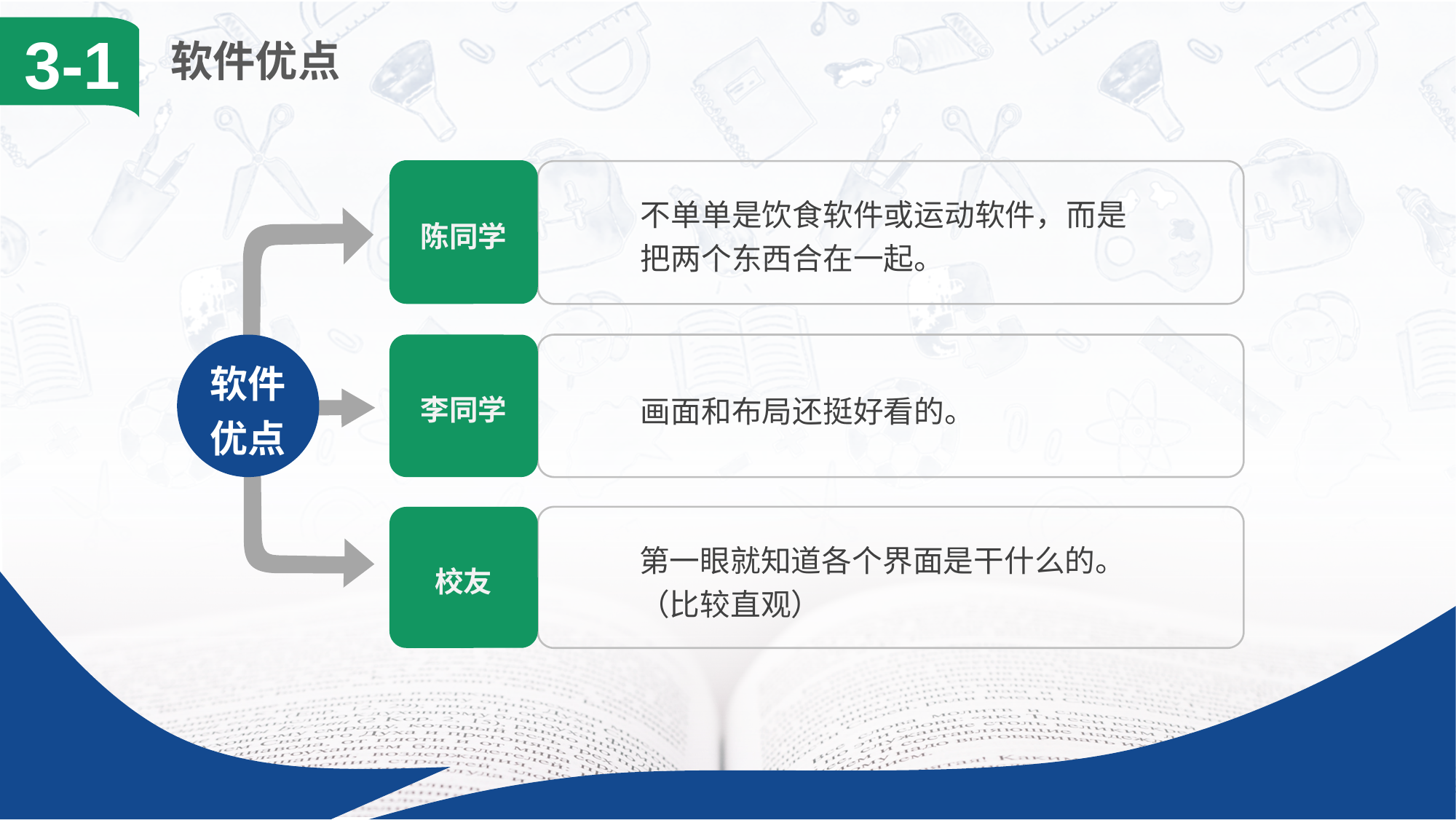

3-1
软件优点
陈同学

不单单是饮食软件或运动软件，而是把两个东西合在一起。

软件优点
李同学

画面和布局还挺好看的。

校友

第一眼就知道各个界面是干什么的。（比较直观）